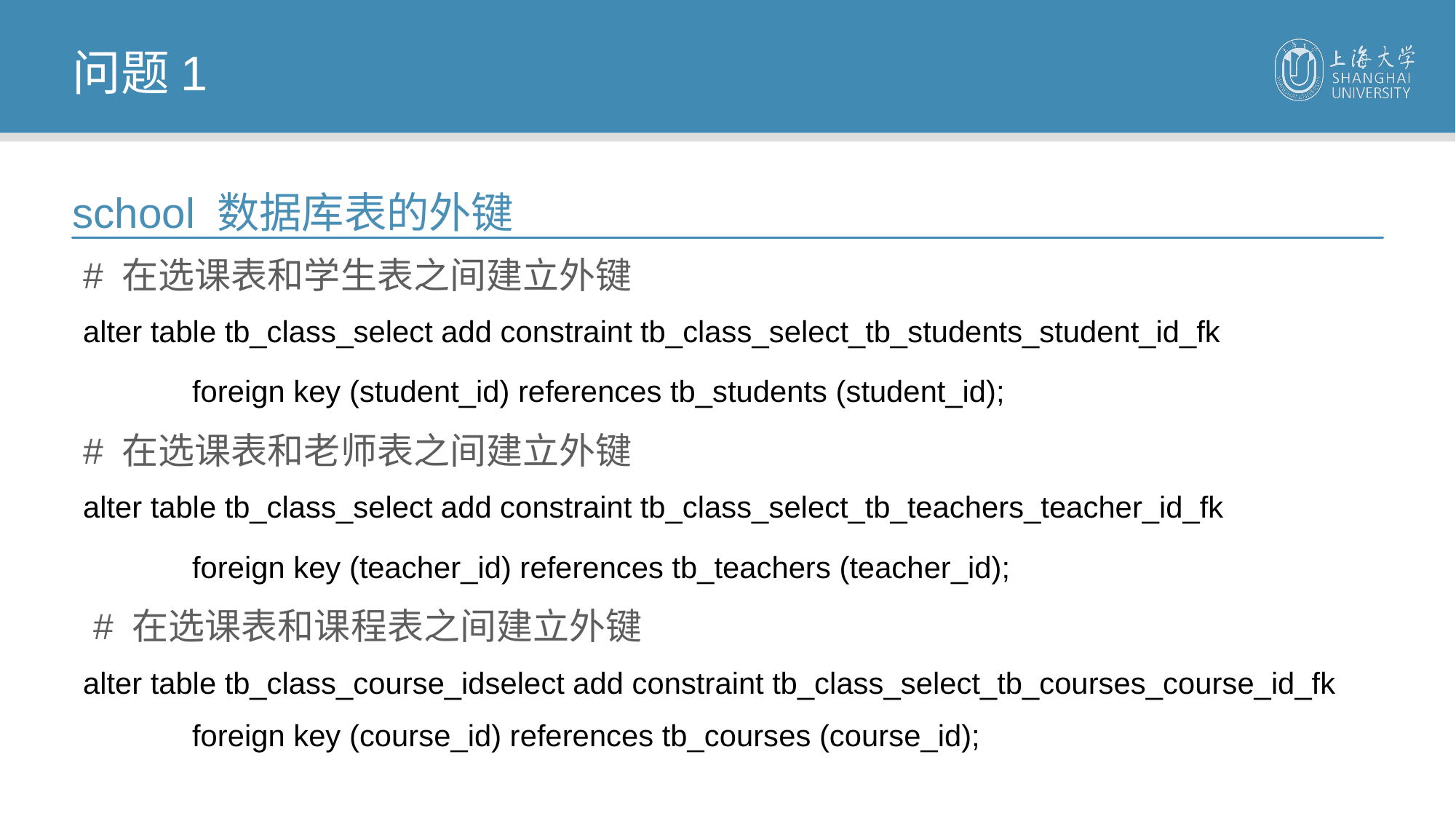

问题1
school 数据库表的外键
# 在选课表和学生表之间建立外键
alter table tb_class_select add constraint tb_class_select_tb_students_student_id_fk
        	foreign key (student_id) references tb_students (student_id);
# 在选课表和老师表之间建立外键
alter table tb_class_select add constraint tb_class_select_tb_teachers_teacher_id_fk
        	foreign key (teacher_id) references tb_teachers (teacher_id);
 # 在选课表和课程表之间建立外键
alter table tb_class_course_idselect add constraint tb_class_select_tb_courses_course_id_fk
        	foreign key (course_id) references tb_courses (course_id);